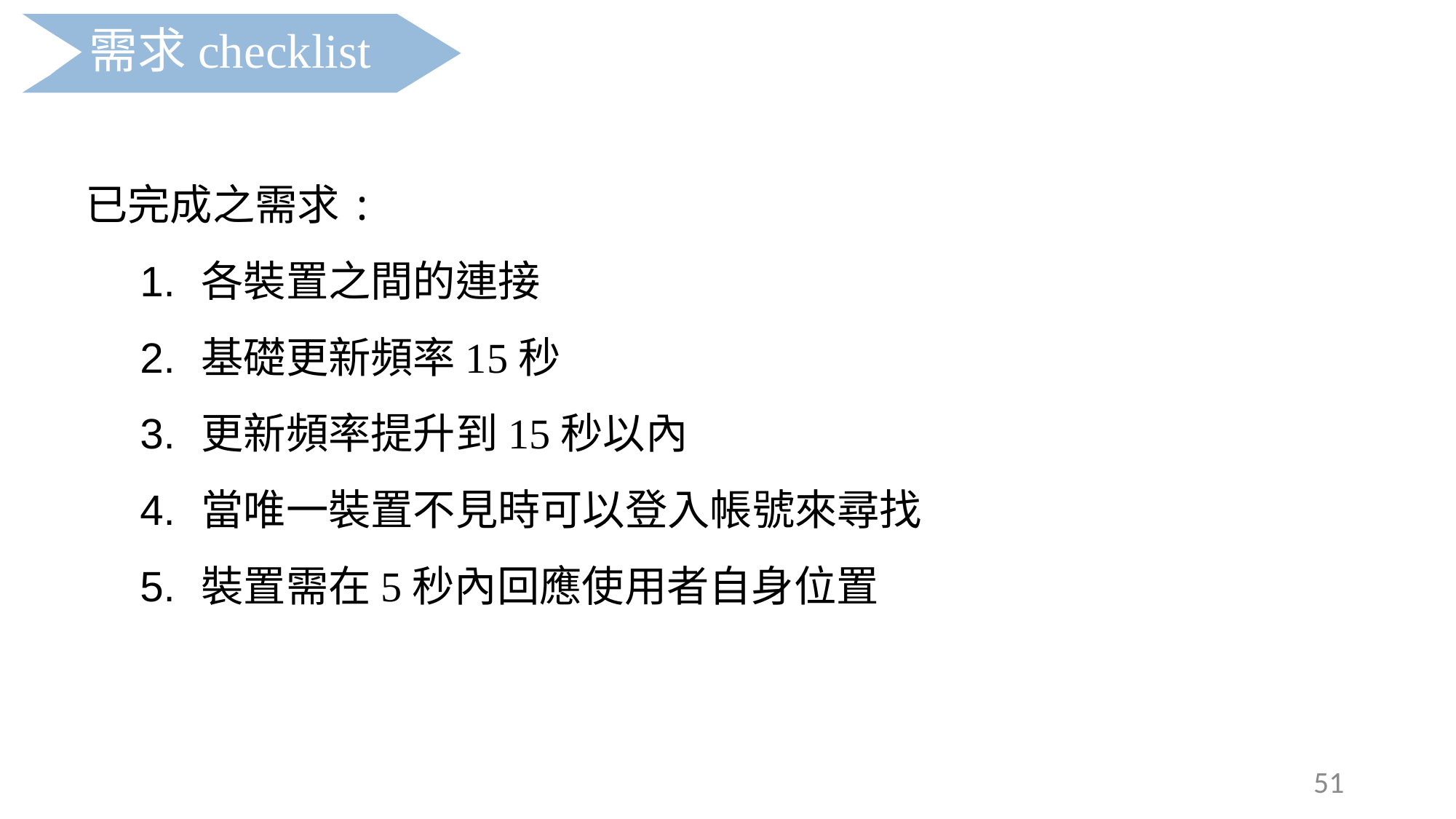

需求checklist
已完成之需求:
各裝置之間的連接
基礎更新頻率15秒
更新頻率提升到15秒以內
當唯一裝置不見時可以登入帳號來尋找
裝置需在5秒內回應使用者自身位置

51